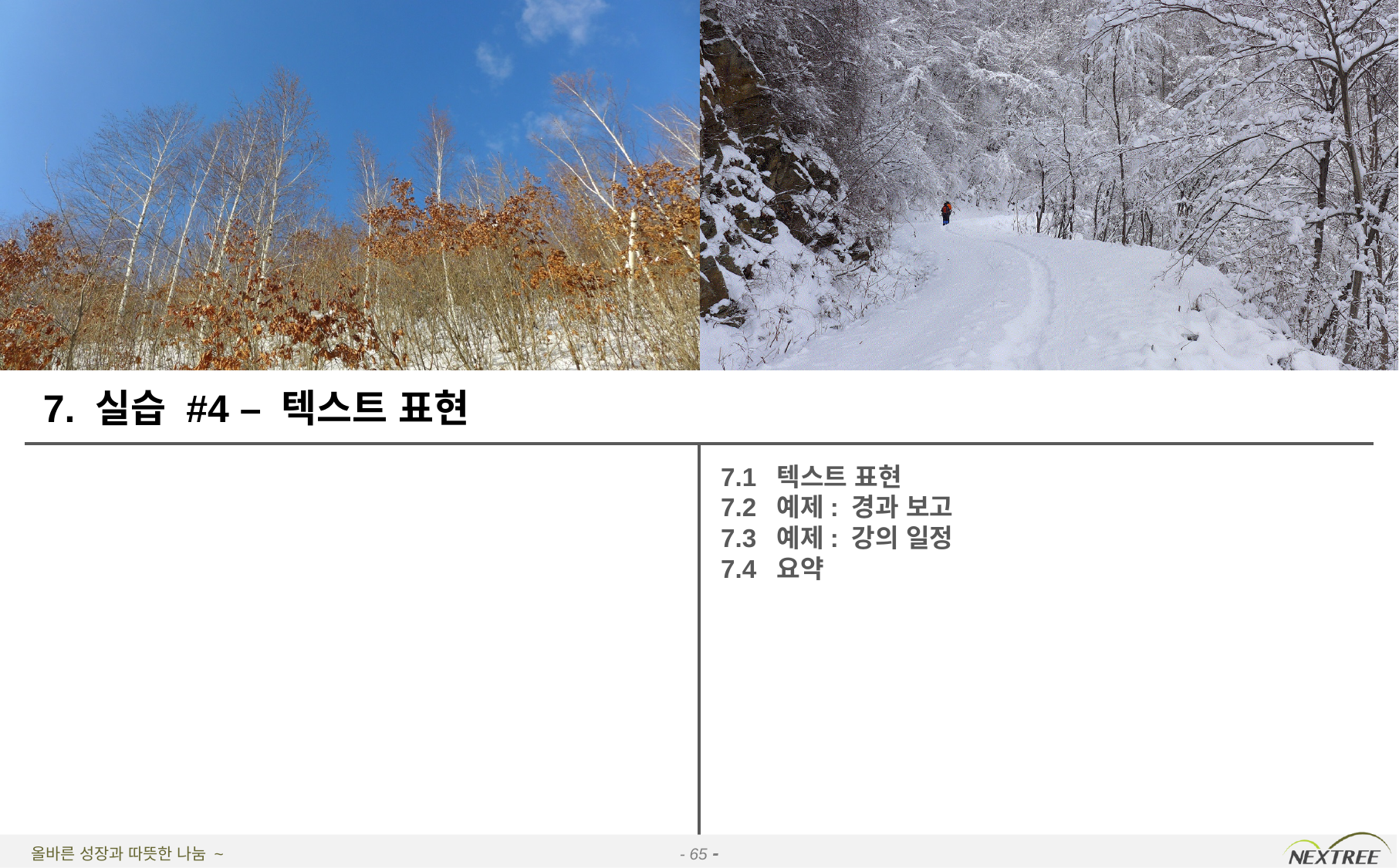

# 7. 실습 #4 – 텍스트 표현
7.1  텍스트 표현
7.2  예제: 경과 보고
7.3  예제: 강의 일정
7.4  요약